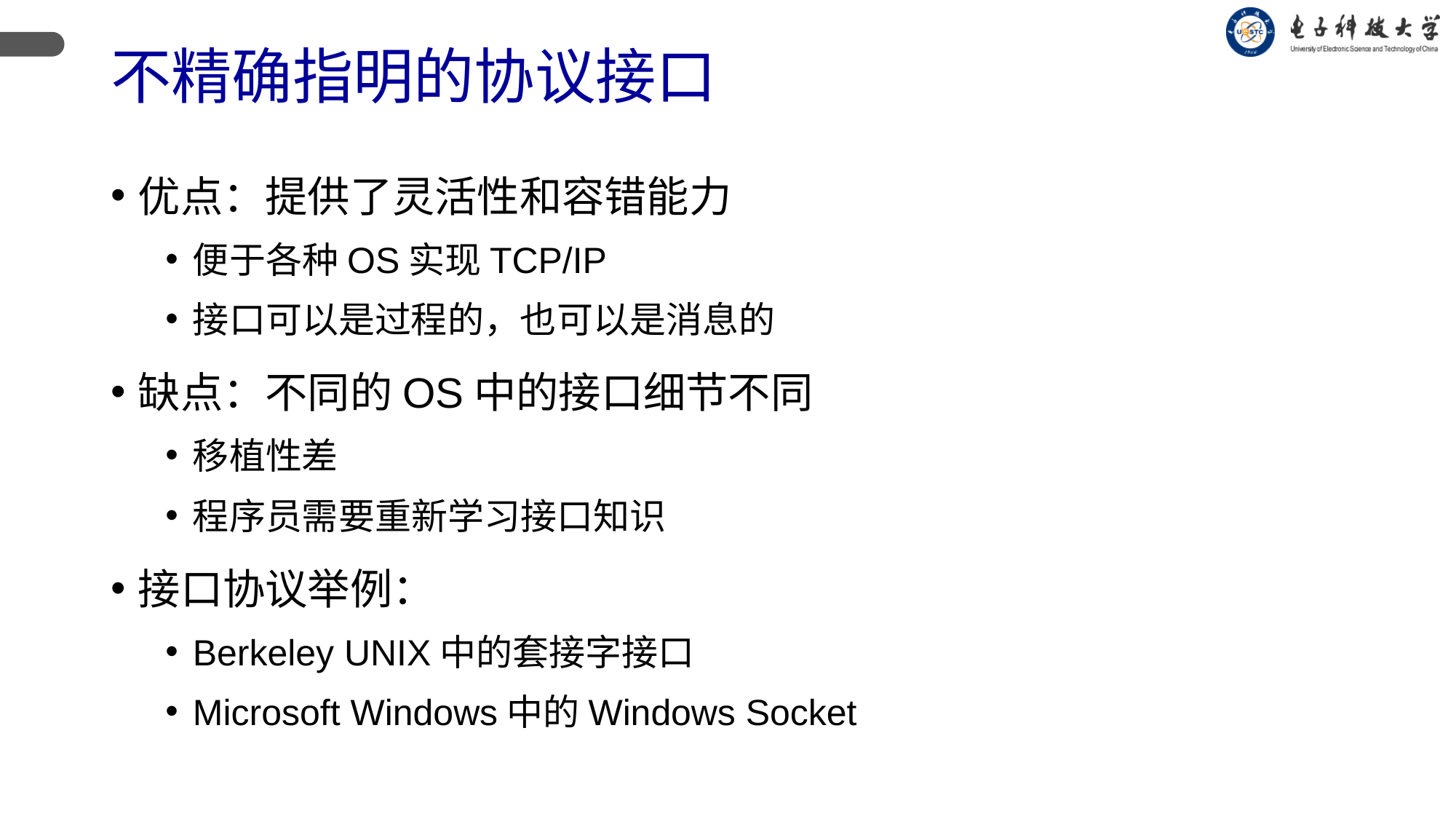

# 不精确指明的协议接口
优点：提供了灵活性和容错能力
便于各种OS实现TCP/IP
接口可以是过程的，也可以是消息的
缺点：不同的OS中的接口细节不同
移植性差
程序员需要重新学习接口知识
接口协议举例：
Berkeley UNIX中的套接字接口
Microsoft Windows中的Windows Socket